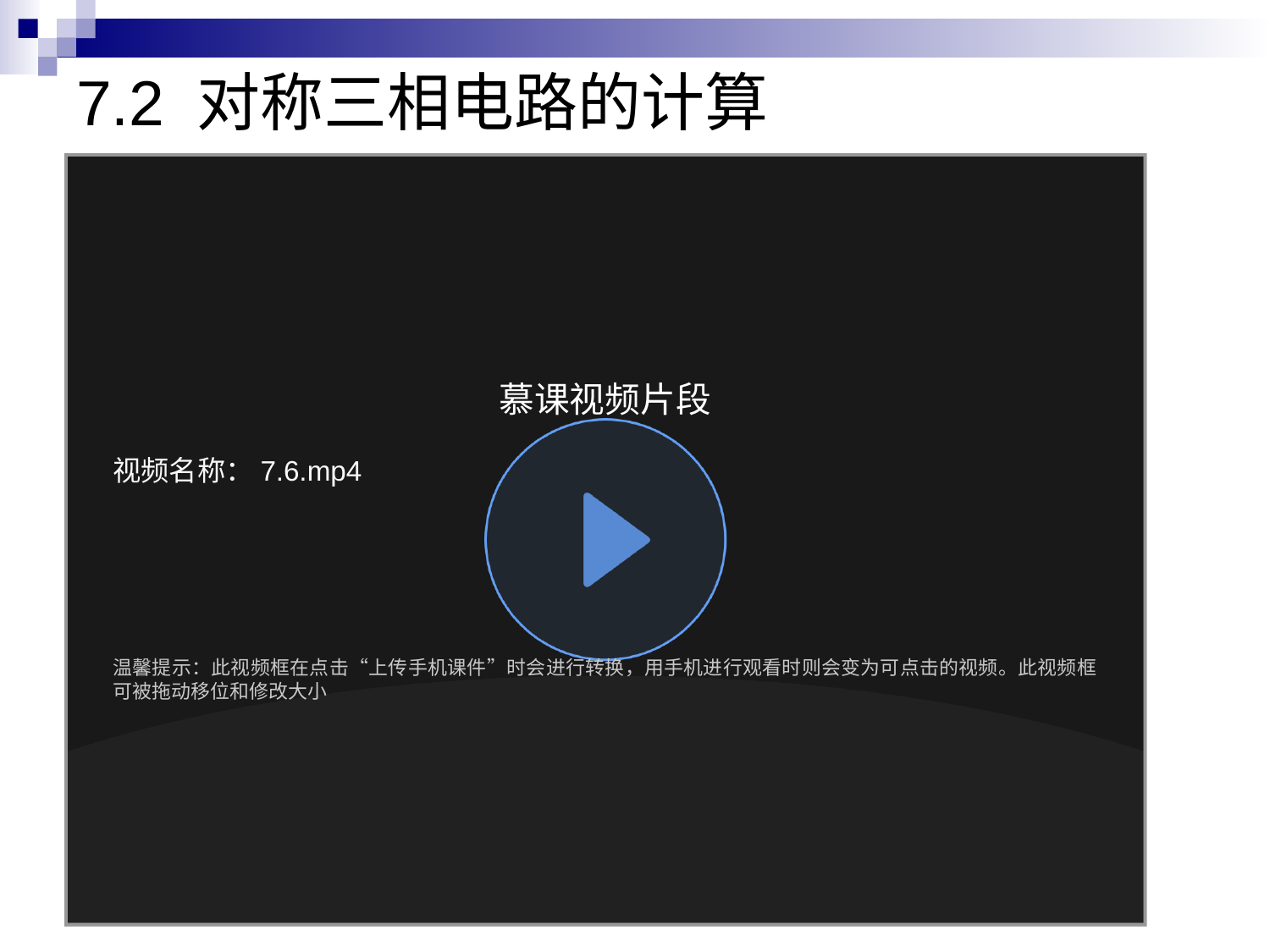

# 7.2 对称三相电路的计算
慕课视频片段

视频名称：7.6.mp4

温馨提示：此视频框在点击“上传手机课件”时会进行转换，用手机进行观看时则会变为可点击的视频。此视频框可被拖动移位和修改大小